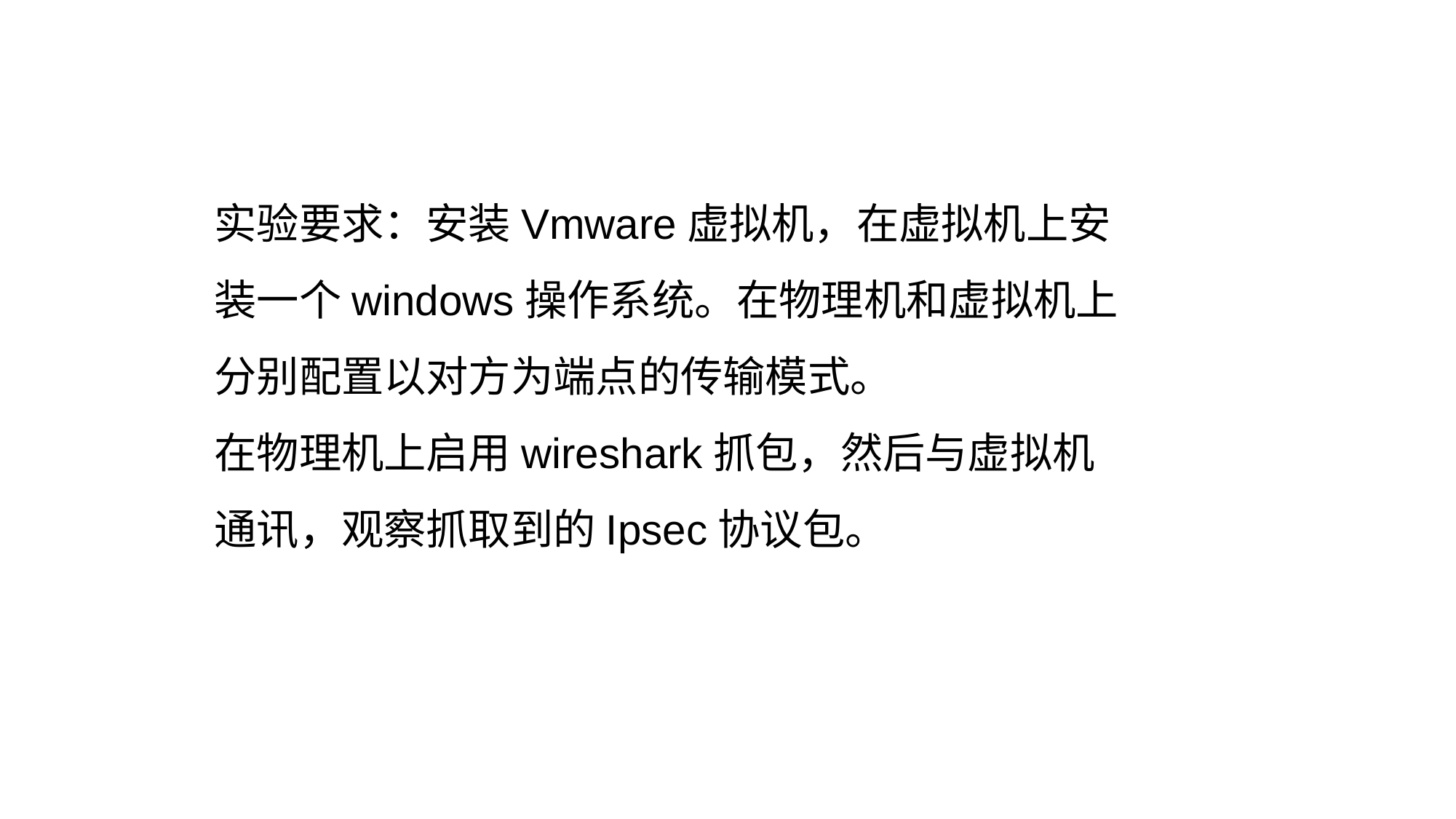

实验要求：安装Vmware虚拟机，在虚拟机上安装一个windows操作系统。在物理机和虚拟机上分别配置以对方为端点的传输模式。
在物理机上启用wireshark抓包，然后与虚拟机通讯，观察抓取到的Ipsec协议包。